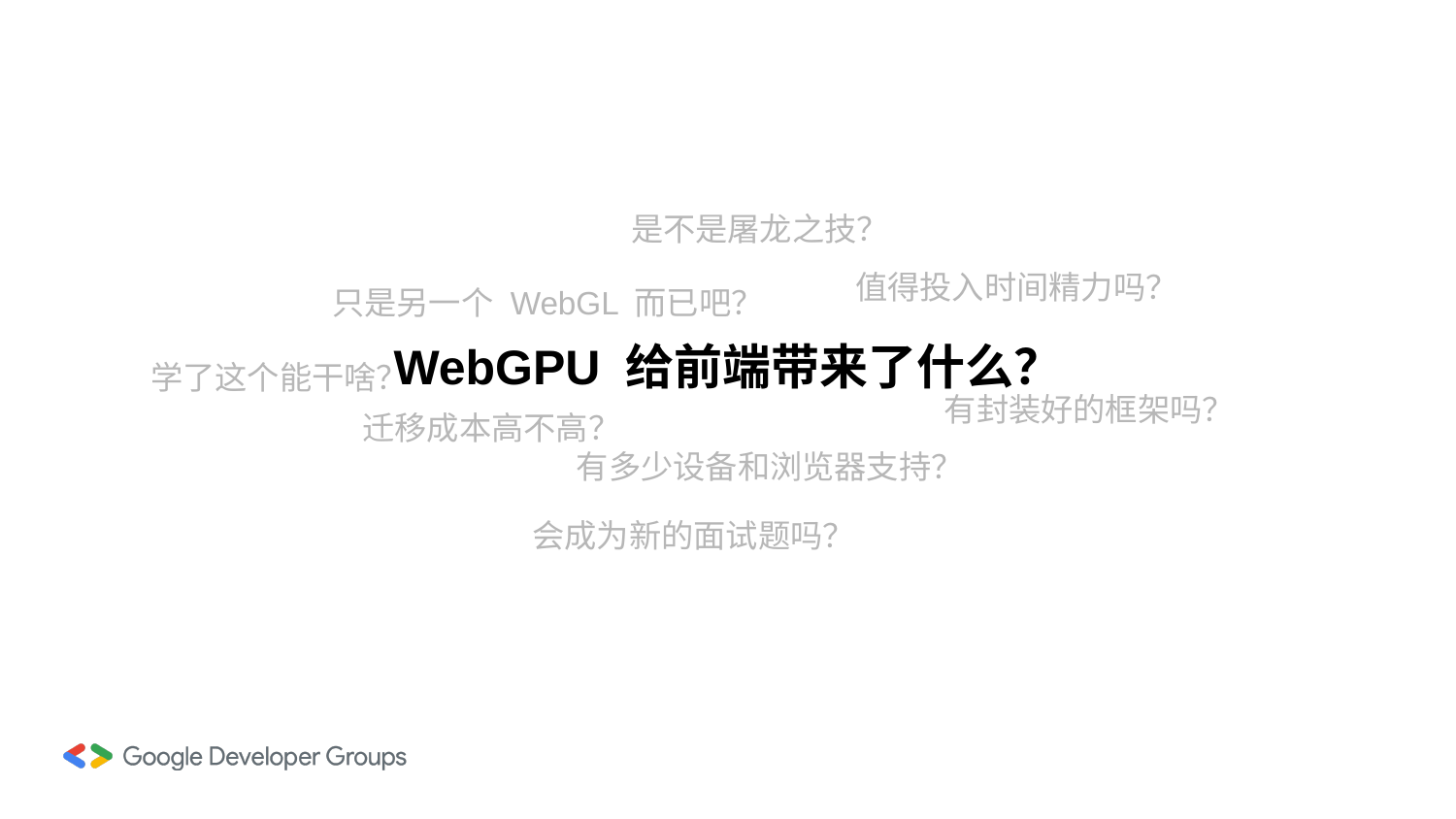

是不是屠龙之技？
值得投入时间精力吗？
只是另一个 WebGL 而已吧？
WebGPU 给前端带来了什么？
学了这个能干啥？
有封装好的框架吗？
迁移成本高不高？
有多少设备和浏览器支持？
会成为新的面试题吗？